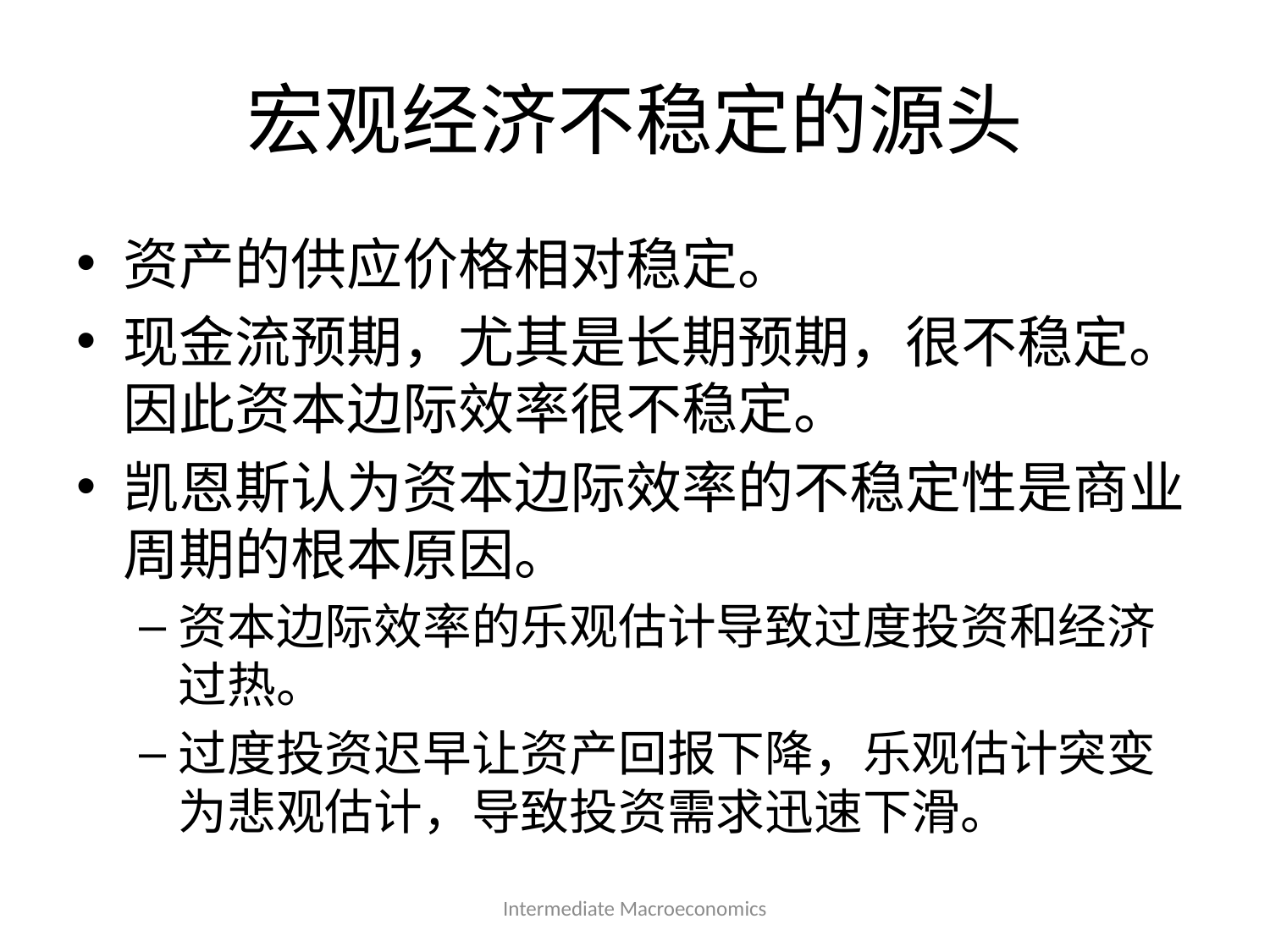

# 宏观经济不稳定的源头
资产的供应价格相对稳定。
现金流预期，尤其是长期预期，很不稳定。因此资本边际效率很不稳定。
凯恩斯认为资本边际效率的不稳定性是商业周期的根本原因。
资本边际效率的乐观估计导致过度投资和经济过热。
过度投资迟早让资产回报下降，乐观估计突变为悲观估计，导致投资需求迅速下滑。
Intermediate Macroeconomics